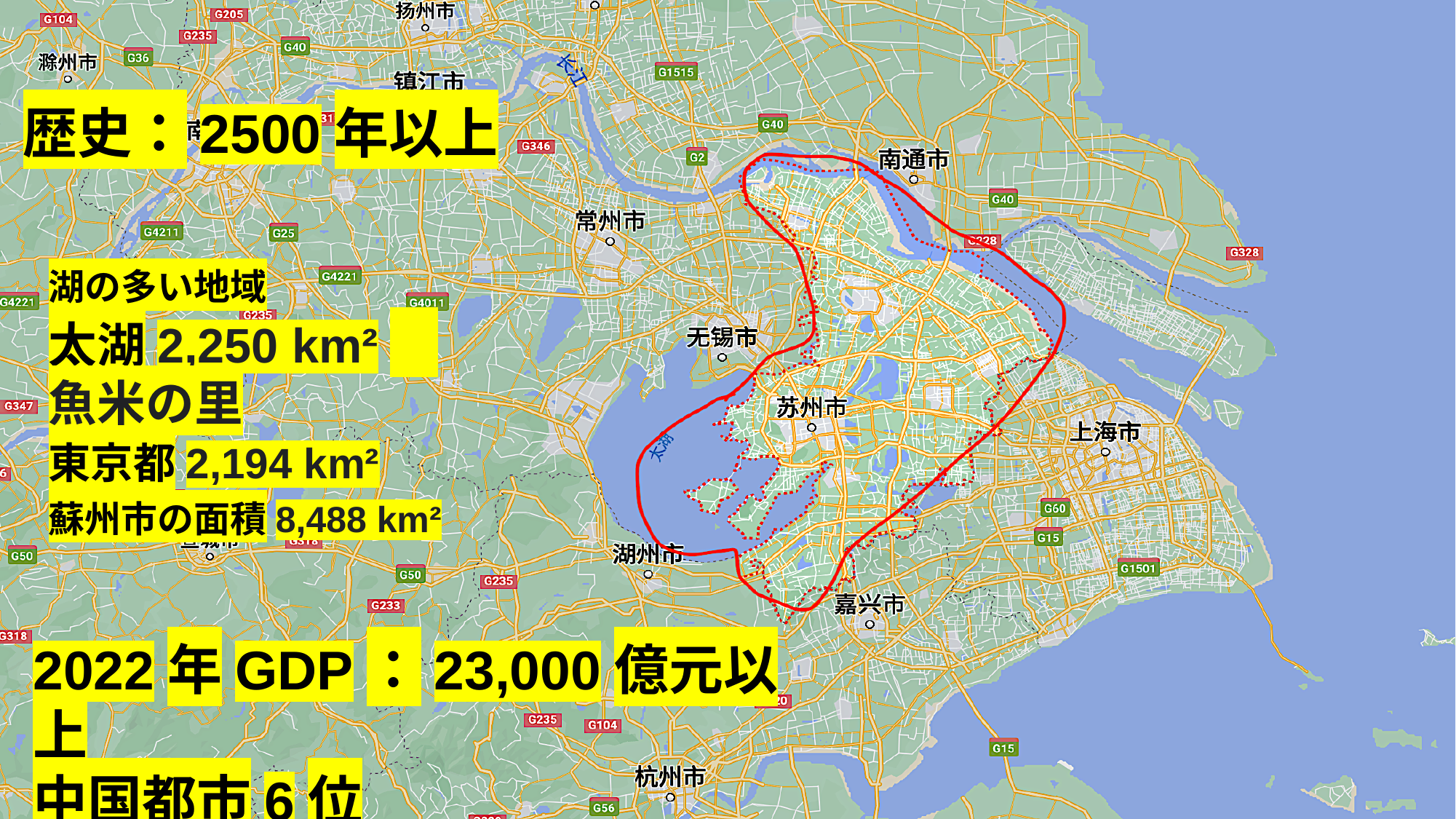

歴史：2500年以上
湖の多い地域
太湖2,250 km²
魚米の里
東京都2,194 km²
蘇州市の面積8,488 km²
2022年GDP：23,000億元以上
中国都市6位